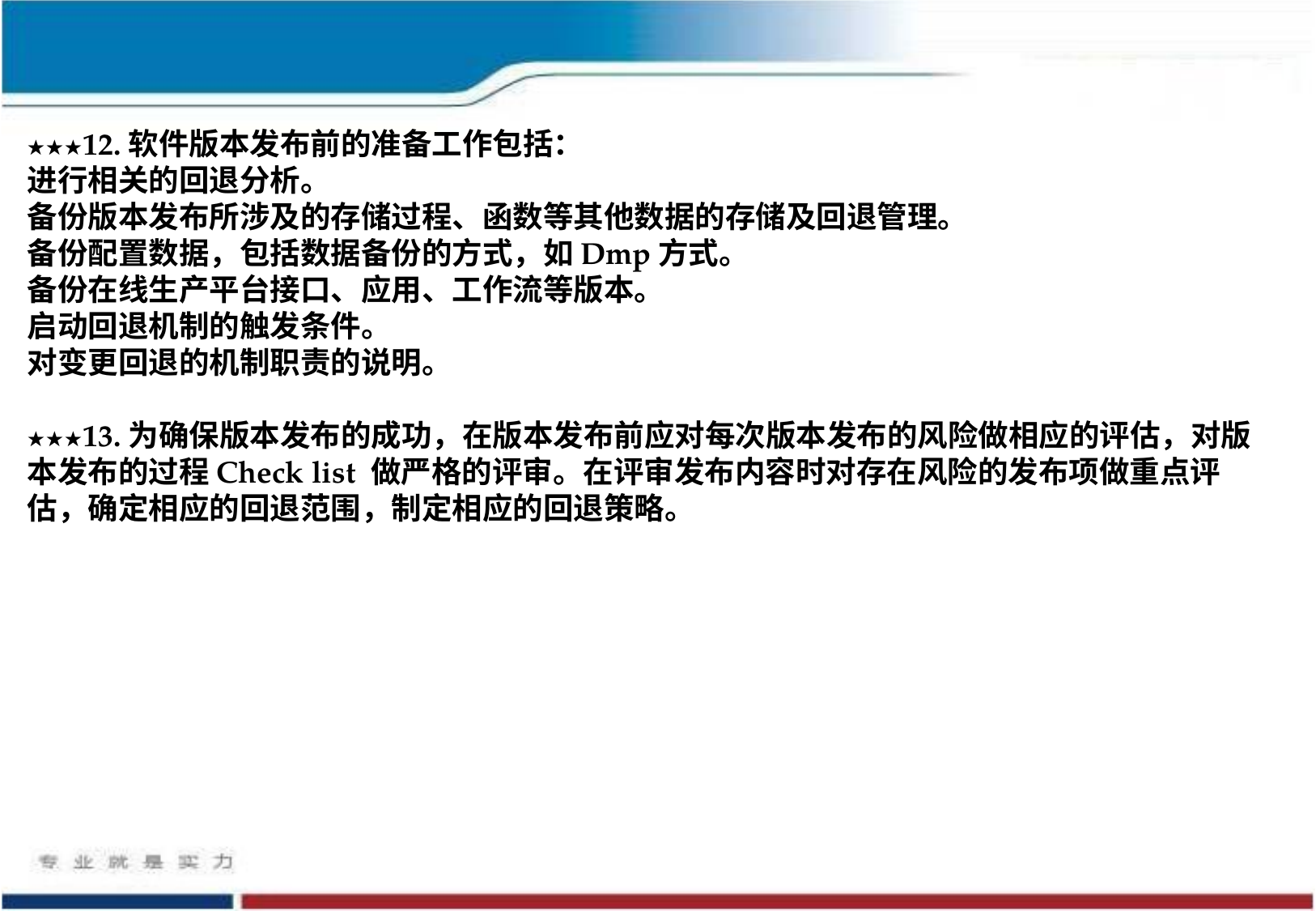

★★★12.软件版本发布前的准备工作包括：
进行相关的回退分析。
备份版本发布所涉及的存储过程、函数等其他数据的存储及回退管理。
备份配置数据，包括数据备份的方式，如Dmp方式。
备份在线生产平台接口、应用、工作流等版本。
启动回退机制的触发条件。
对变更回退的机制职责的说明。

★★★13.为确保版本发布的成功，在版本发布前应对每次版本发布的风险做相应的评估，对版本发布的过程Check list 做严格的评审。在评审发布内容时对存在风险的发布项做重点评估，确定相应的回退范围，制定相应的回退策略。